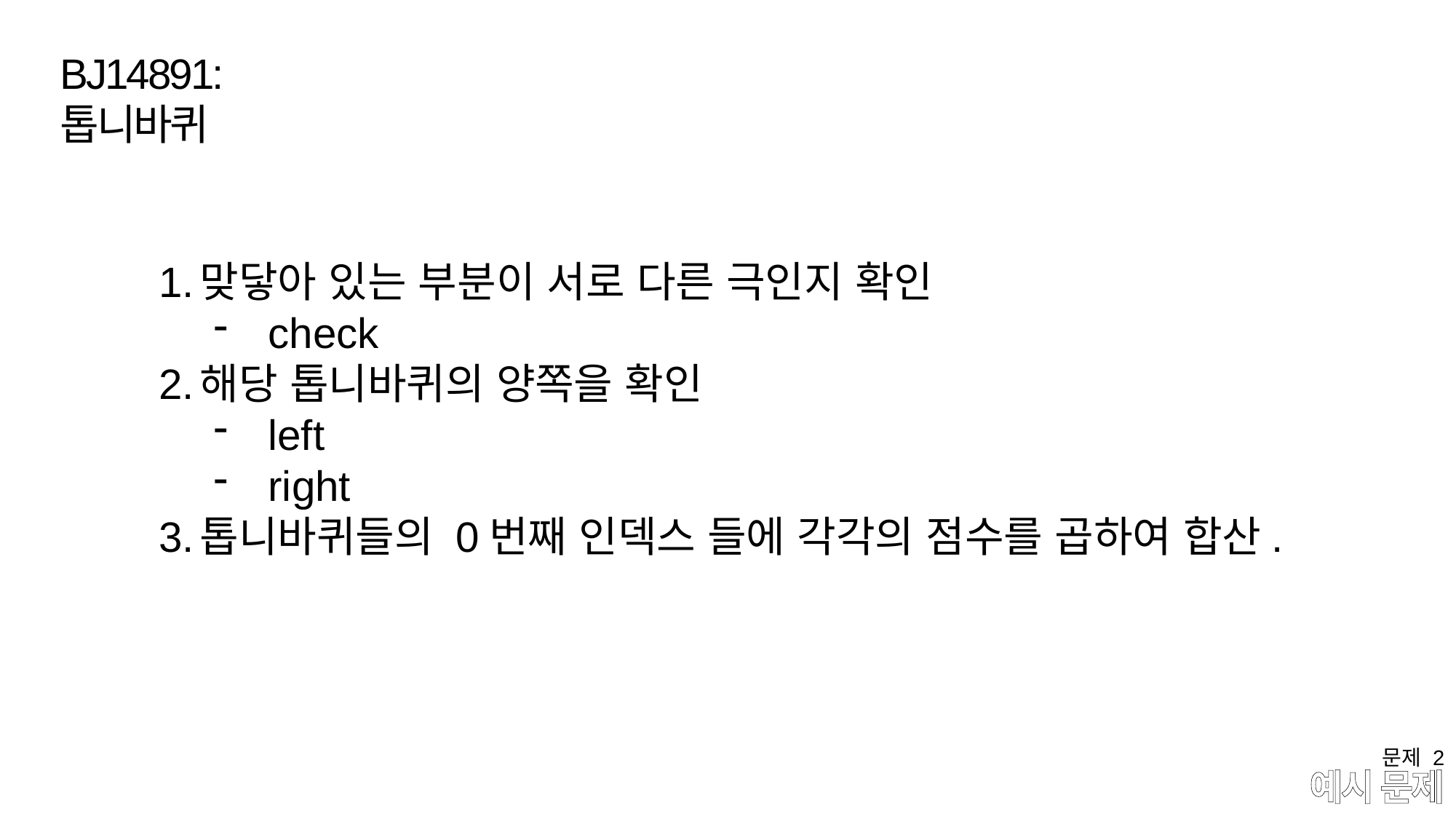

BJ14891:톱니바퀴
맞닿아 있는 부분이 서로 다른 극인지 확인
check
해당 톱니바퀴의 양쪽을 확인
left
right
톱니바퀴들의 0번째 인덱스 들에 각각의 점수를 곱하여 합산.
문제 2
# 예시 문제